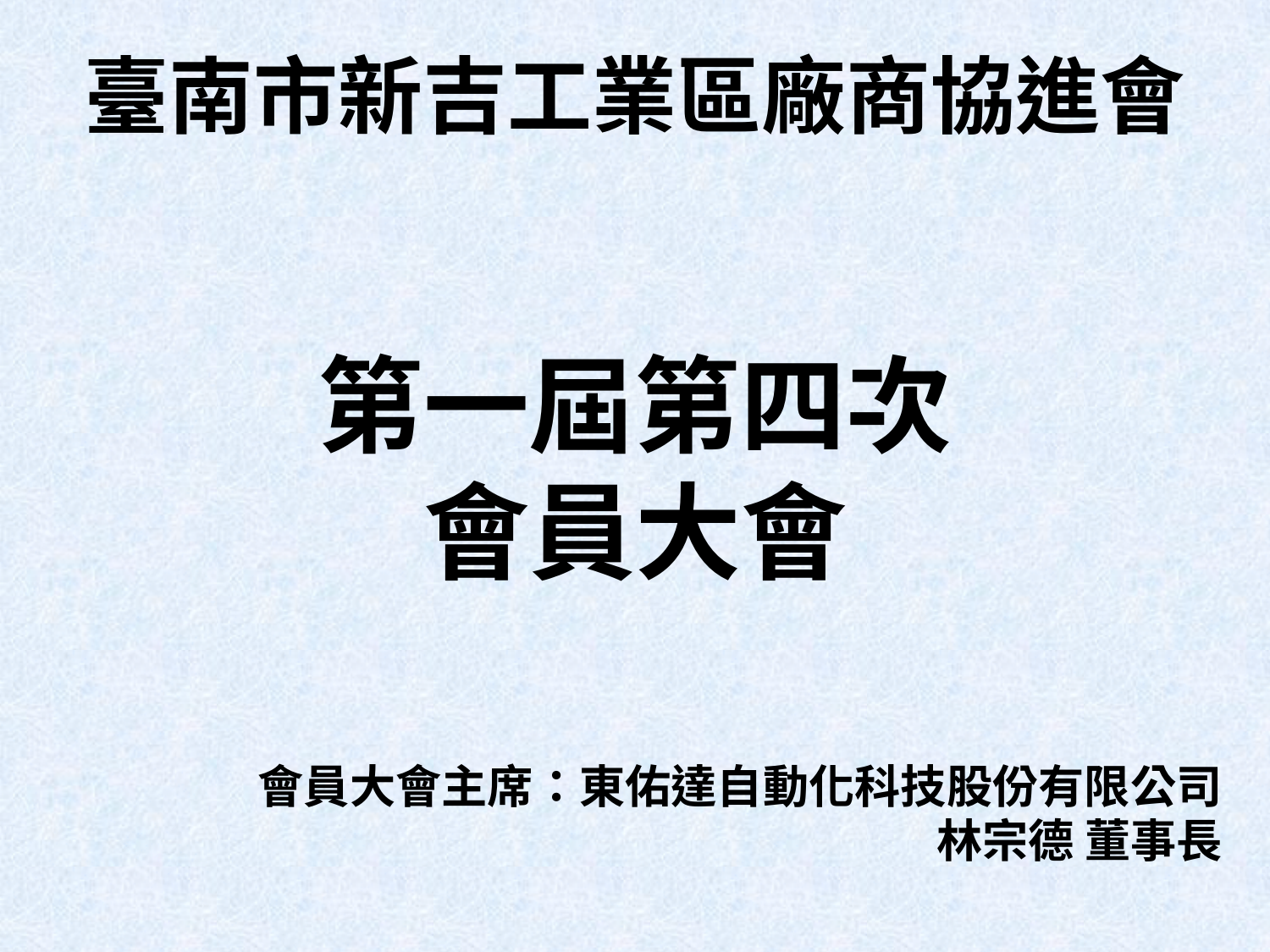

臺南市新吉工業區廠商協進會

第一屆第四次
會員大會

會員大會主席：東佑達自動化科技股份有限公司
林宗德 董事長
1